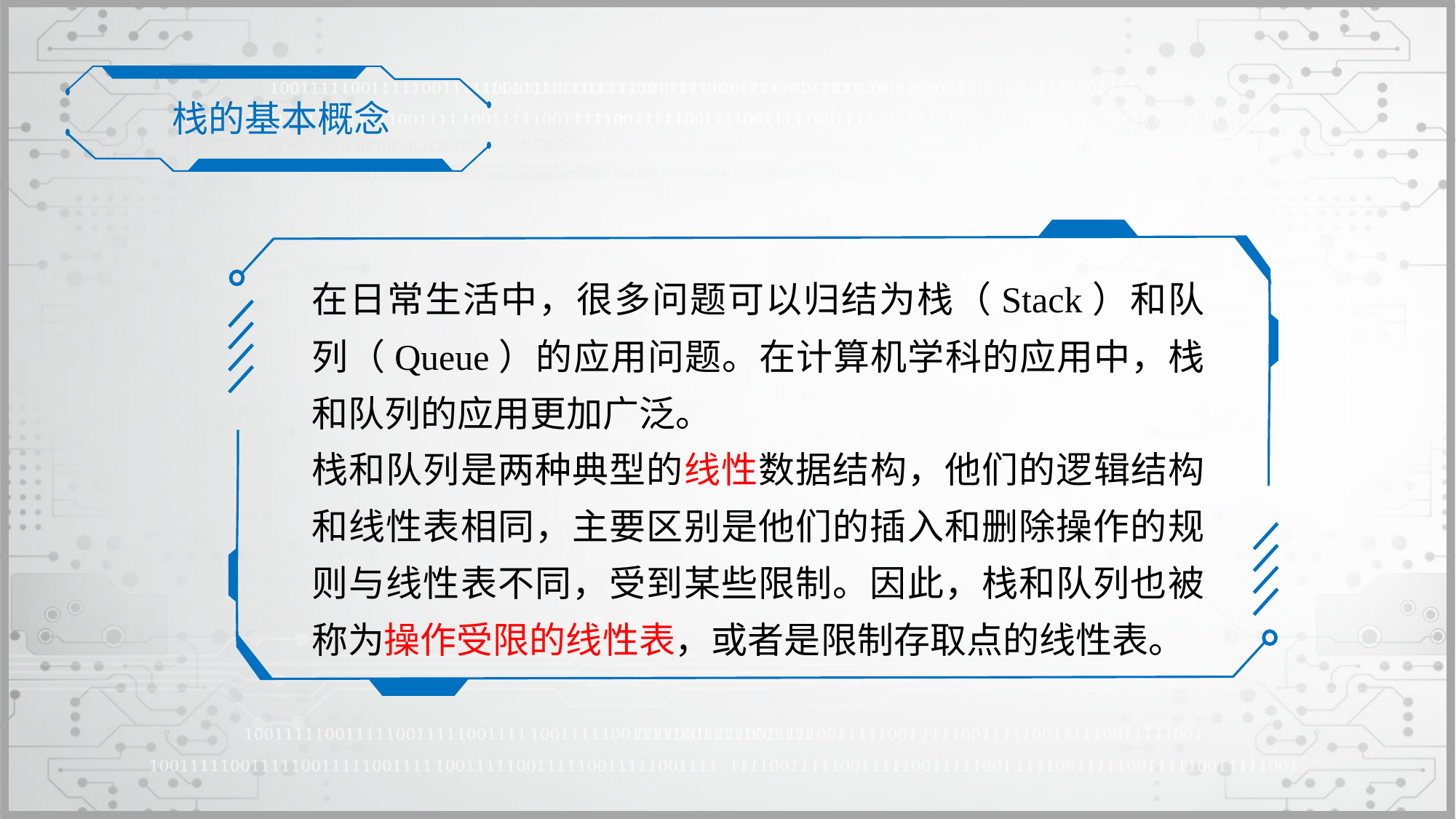

栈的基本概念

在日常生活中，很多问题可以归结为栈（Stack）和队列（Queue）的应用问题。在计算机学科的应用中，栈和队列的应用更加广泛。
栈和队列是两种典型的线性数据结构，他们的逻辑结构和线性表相同，主要区别是他们的插入和删除操作的规则与线性表不同，受到某些限制。因此，栈和队列也被称为操作受限的线性表，或者是限制存取点的线性表。